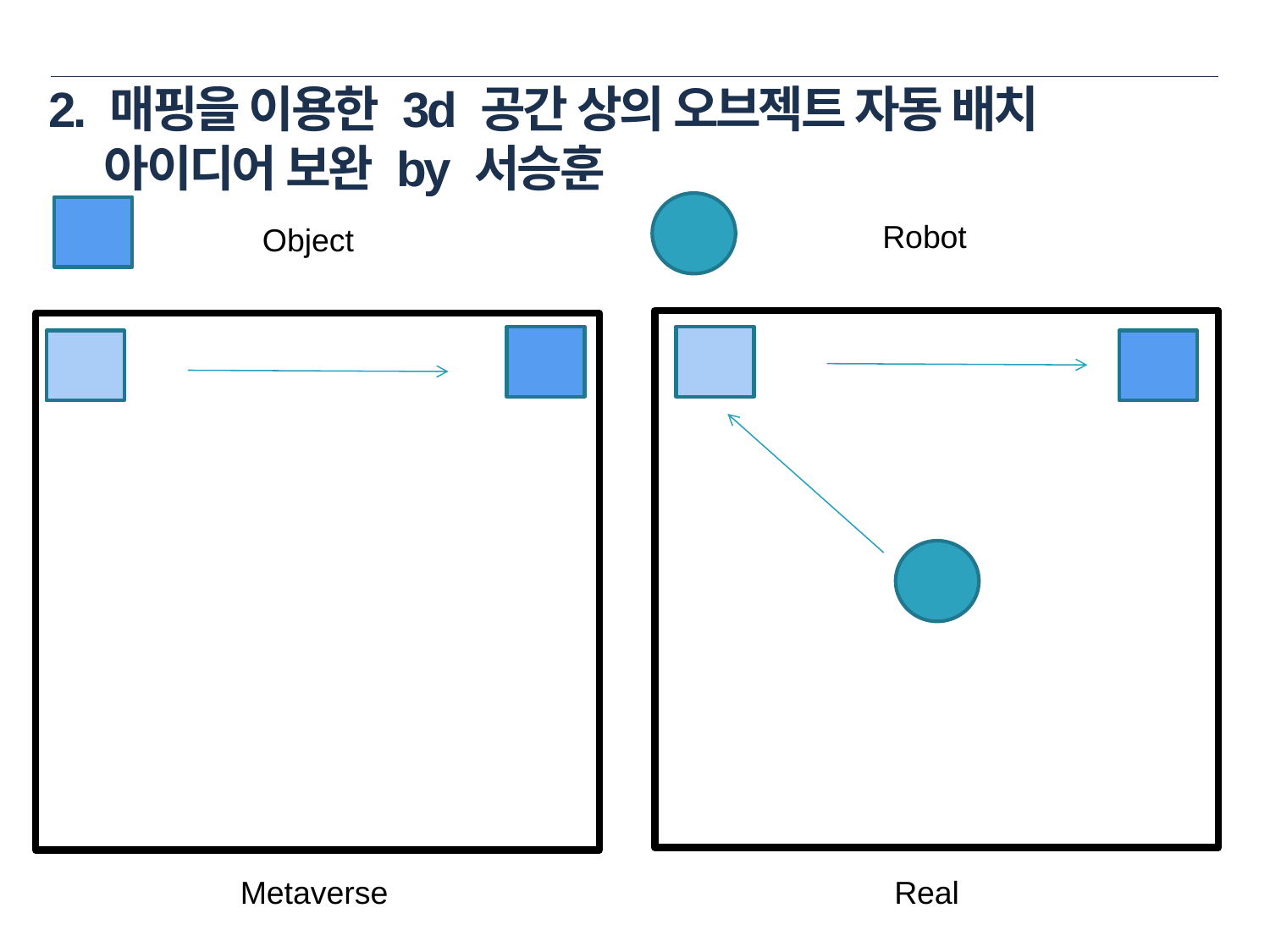

# 2. 매핑을 이용한 3d 공간 상의 오브젝트 자동 배치 아이디어 보완 by 서승훈

Robot
Object

Metaverse
Real